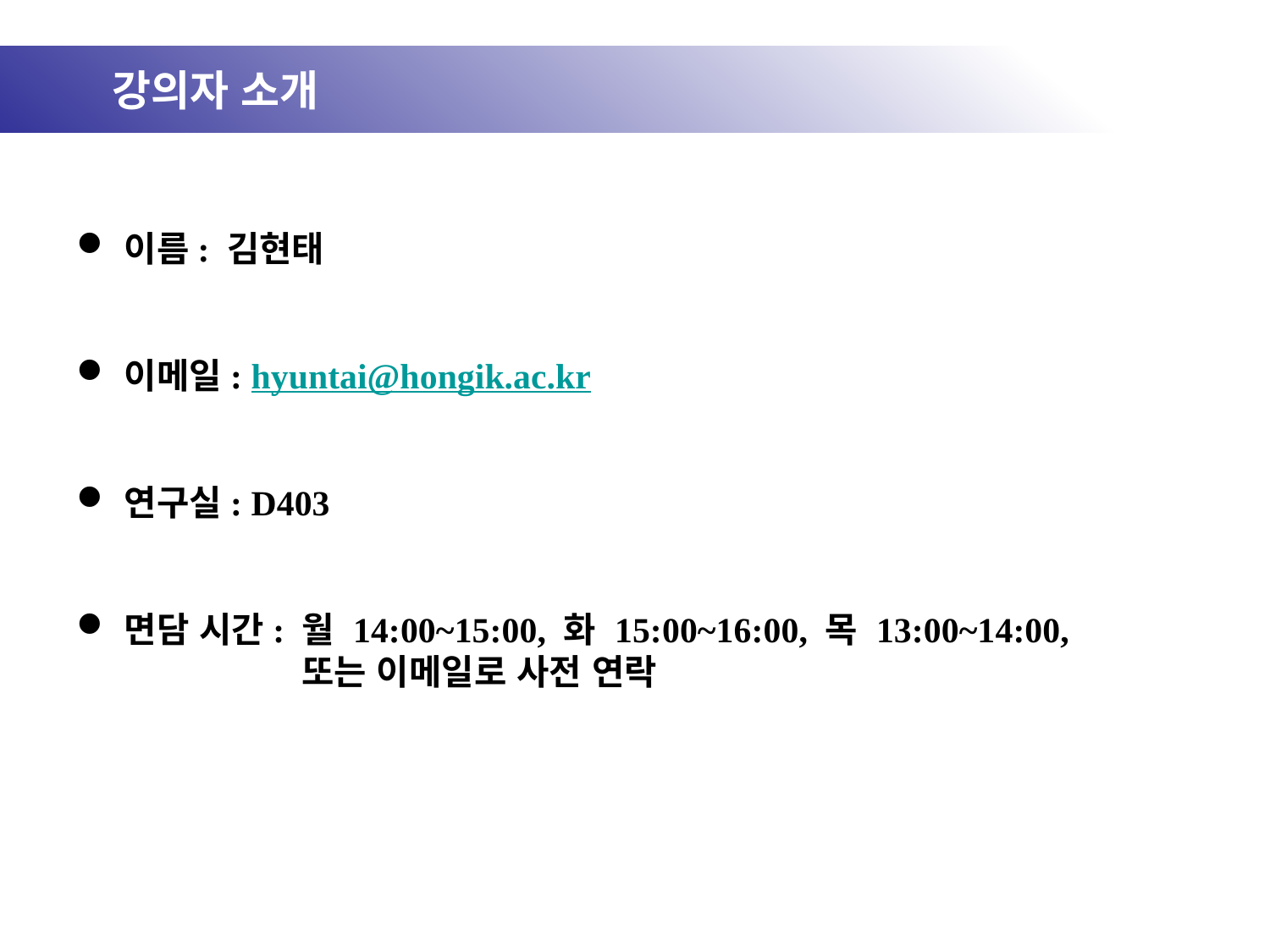

강의자 소개
이름: 김현태

이메일: hyuntai@hongik.ac.kr

연구실: D403

면담 시간: 월 14:00~15:00, 화 15:00~16:00, 목 13:00~14:00,
                   또는 이메일로 사전 연락